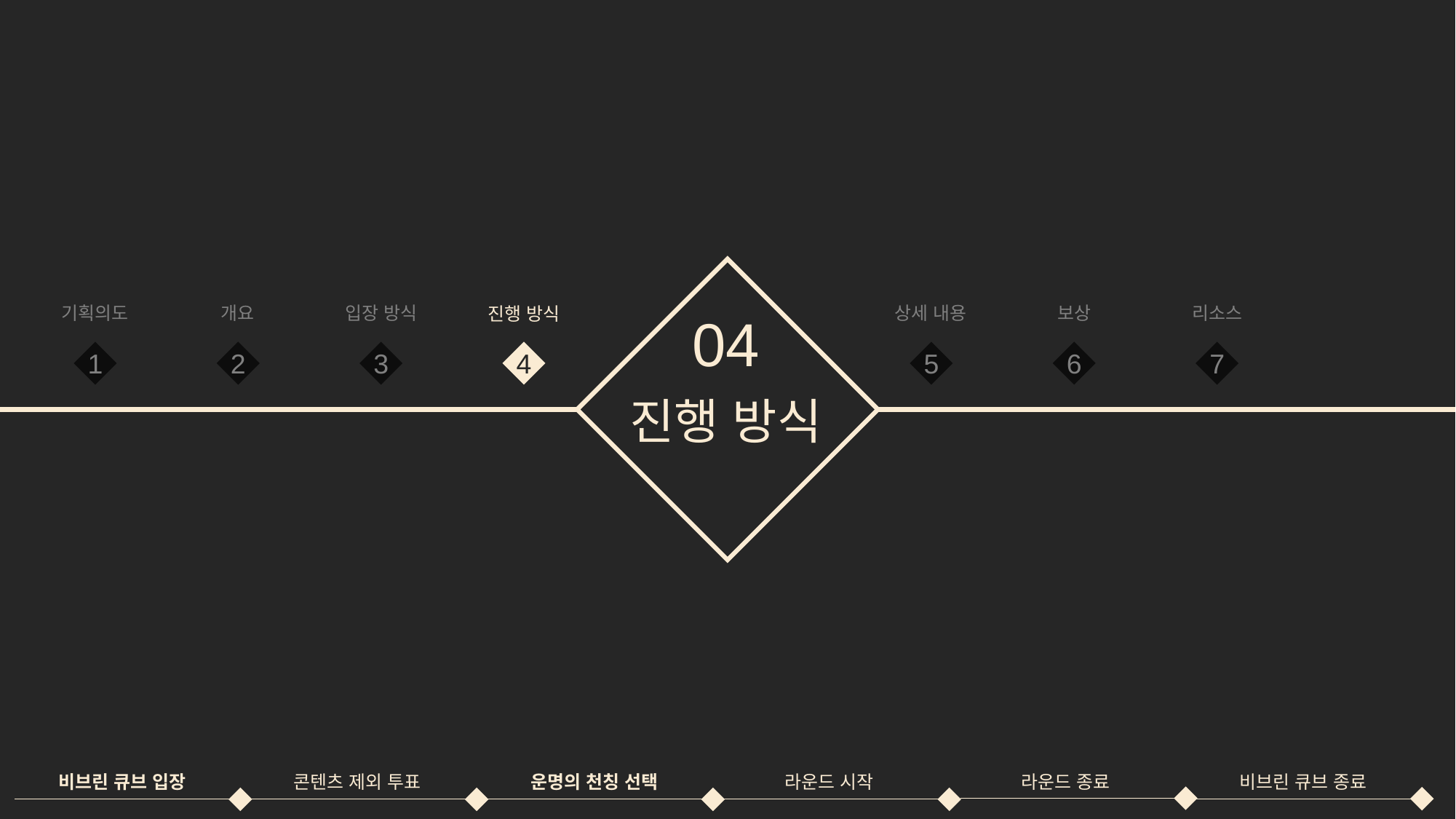

기획의도
입장 방식
상세 내용
리소스
개요
보상
진행 방식
04
1
2
3
4
5
6
7
진행 방식
라운드 종료
비브린 큐브 종료
운명의 천칭 선택
라운드 시작
콘텐츠 제외 투표
비브린 큐브 입장